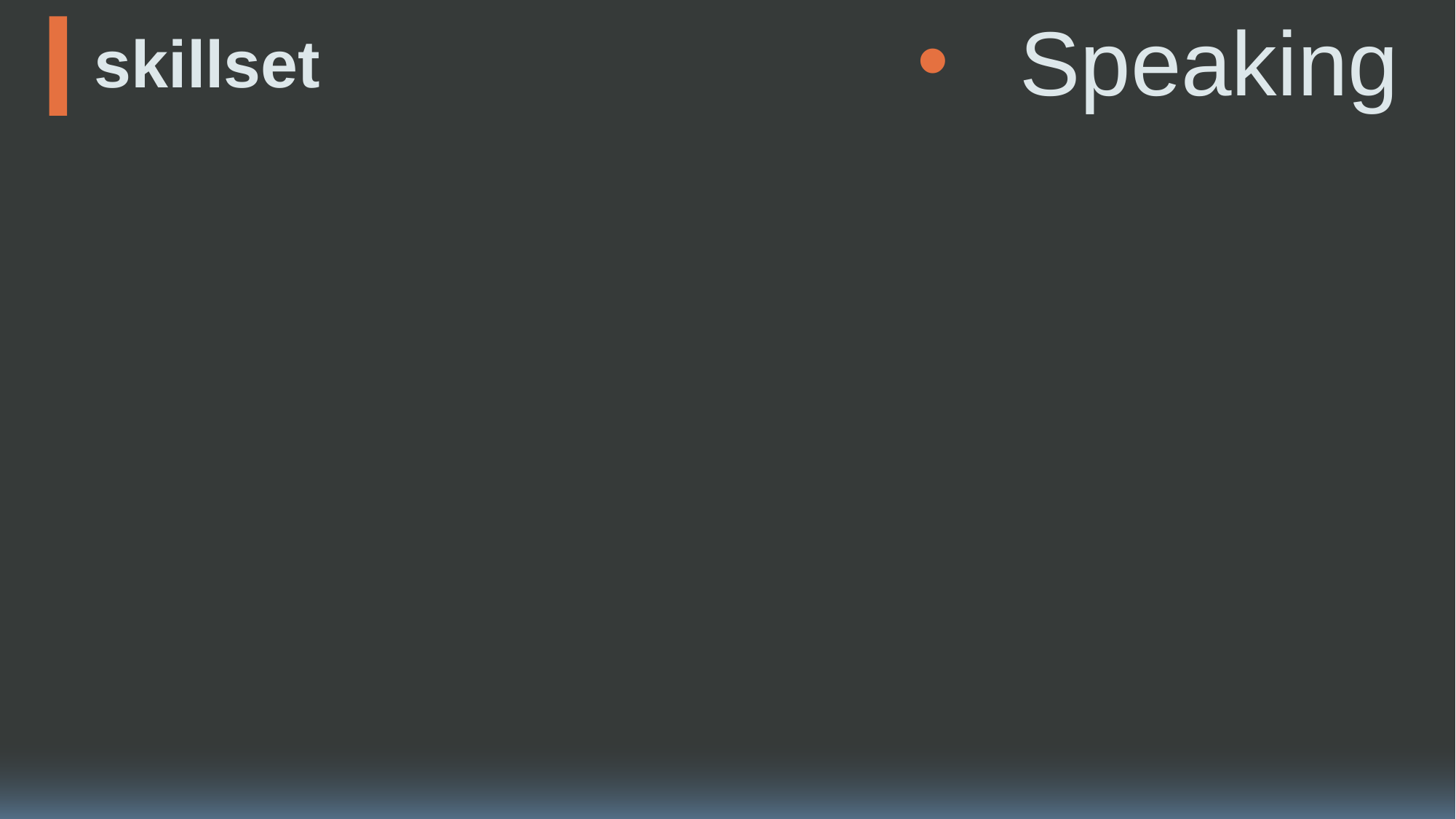

Programming
ピッチ
LT
Design
Speaking
# skillset
intro
skillset
I hope you…
at last
Other
プレゼンテーション